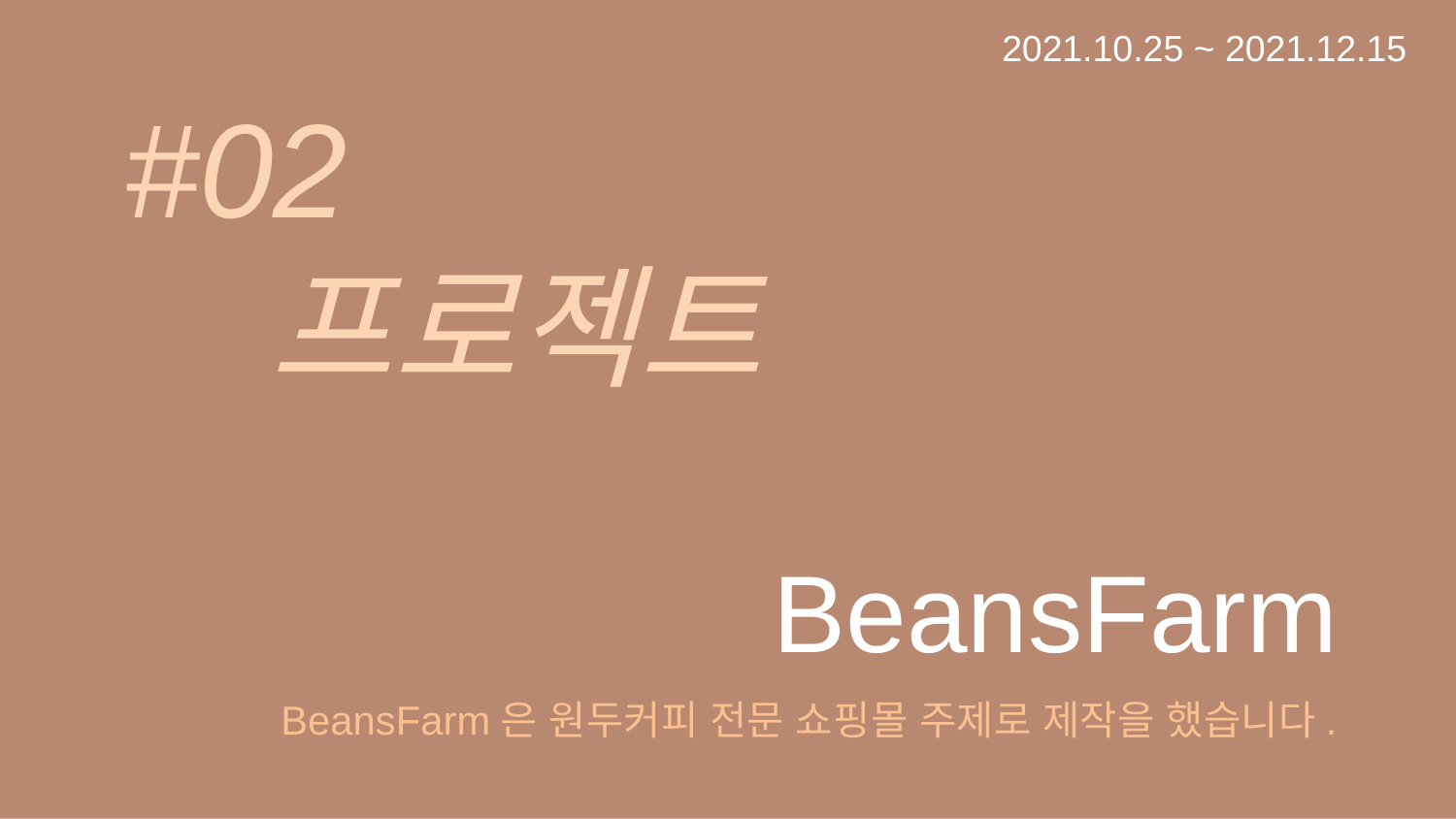

2021.10.25 ~ 2021.12.15
#02
	프로젝트
BeansFarm
BeansFarm은 원두커피 전문 쇼핑몰 주제로 제작을 했습니다.